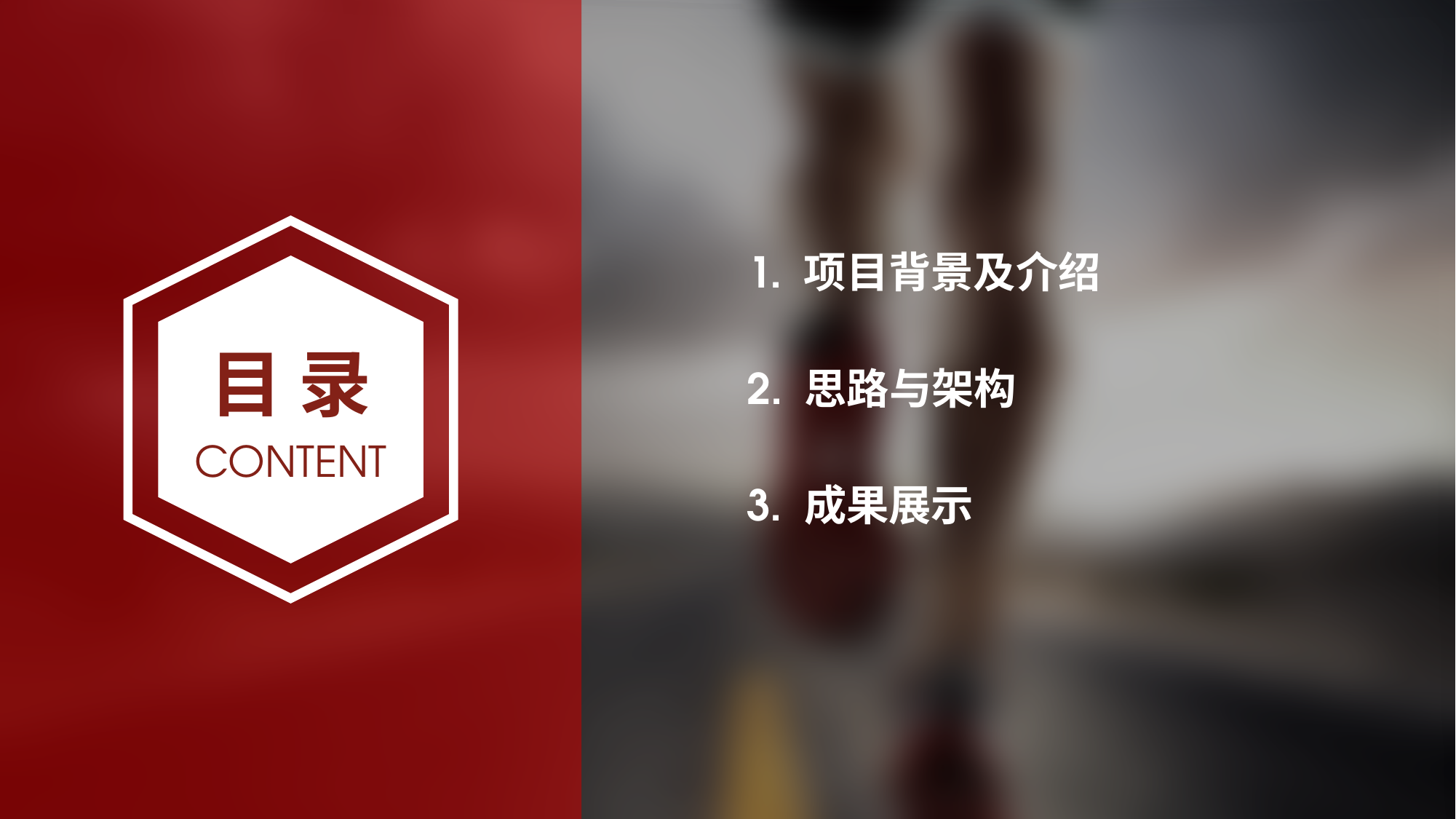

1. 项目背景及介绍
目 录
2. 思路与架构
CONTENT
3. 成果展示